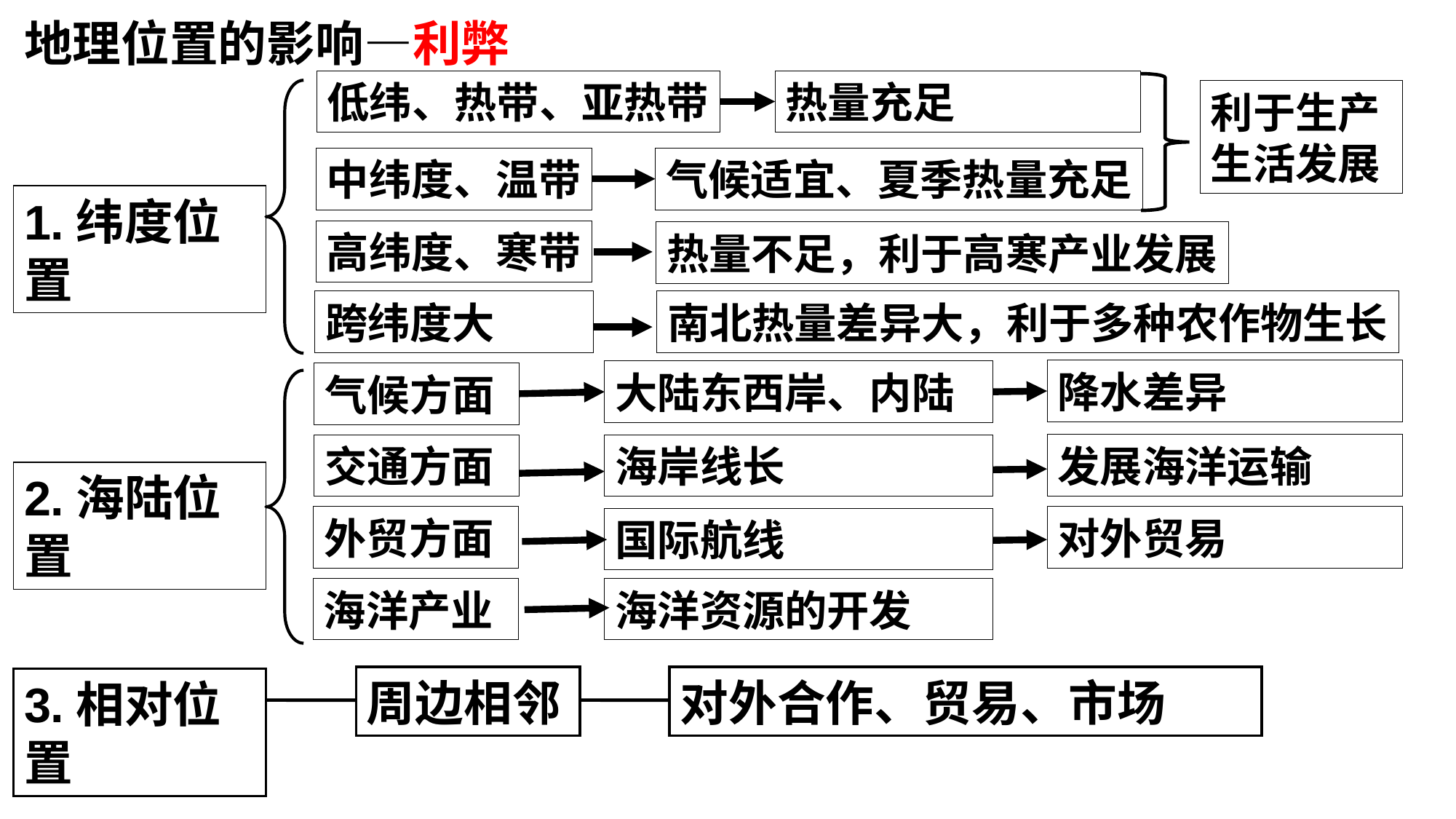

地理位置的影响—利弊
低纬、热带、亚热带
热量充足

利于生产生活发展
中纬度、温带
气候适宜、夏季热量充足
1.纬度位置
高纬度、寒带
热量不足，利于高寒产业发展
跨纬度大
南北热量差异大，利于多种农作物生长
降水差异
大陆东西岸、内陆
气候方面

发展海洋运输
交通方面
海岸线长
2.海陆位置
对外贸易
外贸方面
国际航线
海洋产业
海洋资源的开发
对外合作、贸易、市场
周边相邻
3.相对位置